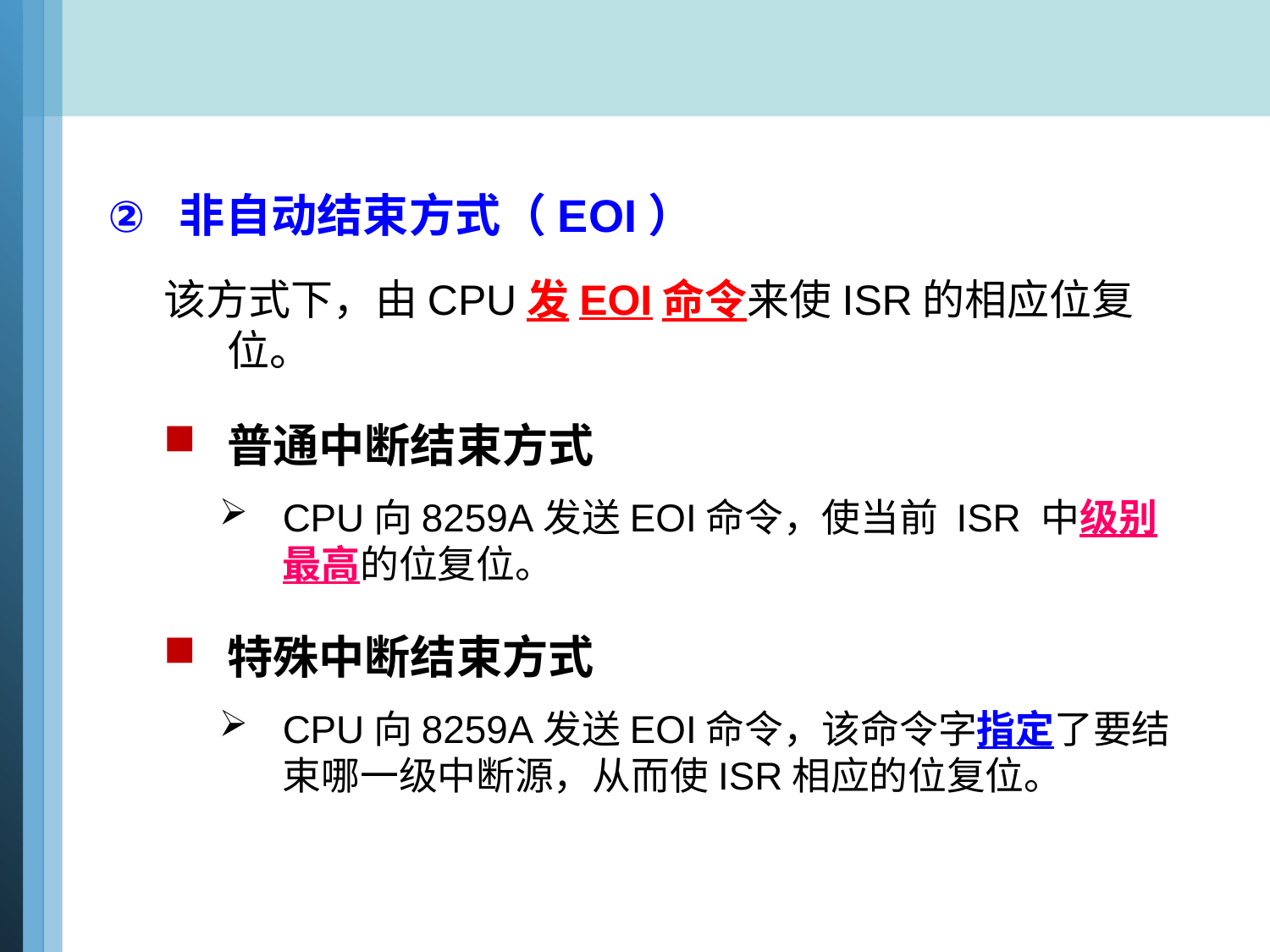

非自动结束方式（EOI）
该方式下，由CPU发EOI命令来使ISR的相应位复位。
普通中断结束方式
CPU向8259A发送EOI命令，使当前 ISR 中级别最高的位复位。
特殊中断结束方式
CPU向8259A发送EOI命令，该命令字指定了要结束哪一级中断源，从而使ISR相应的位复位。

109